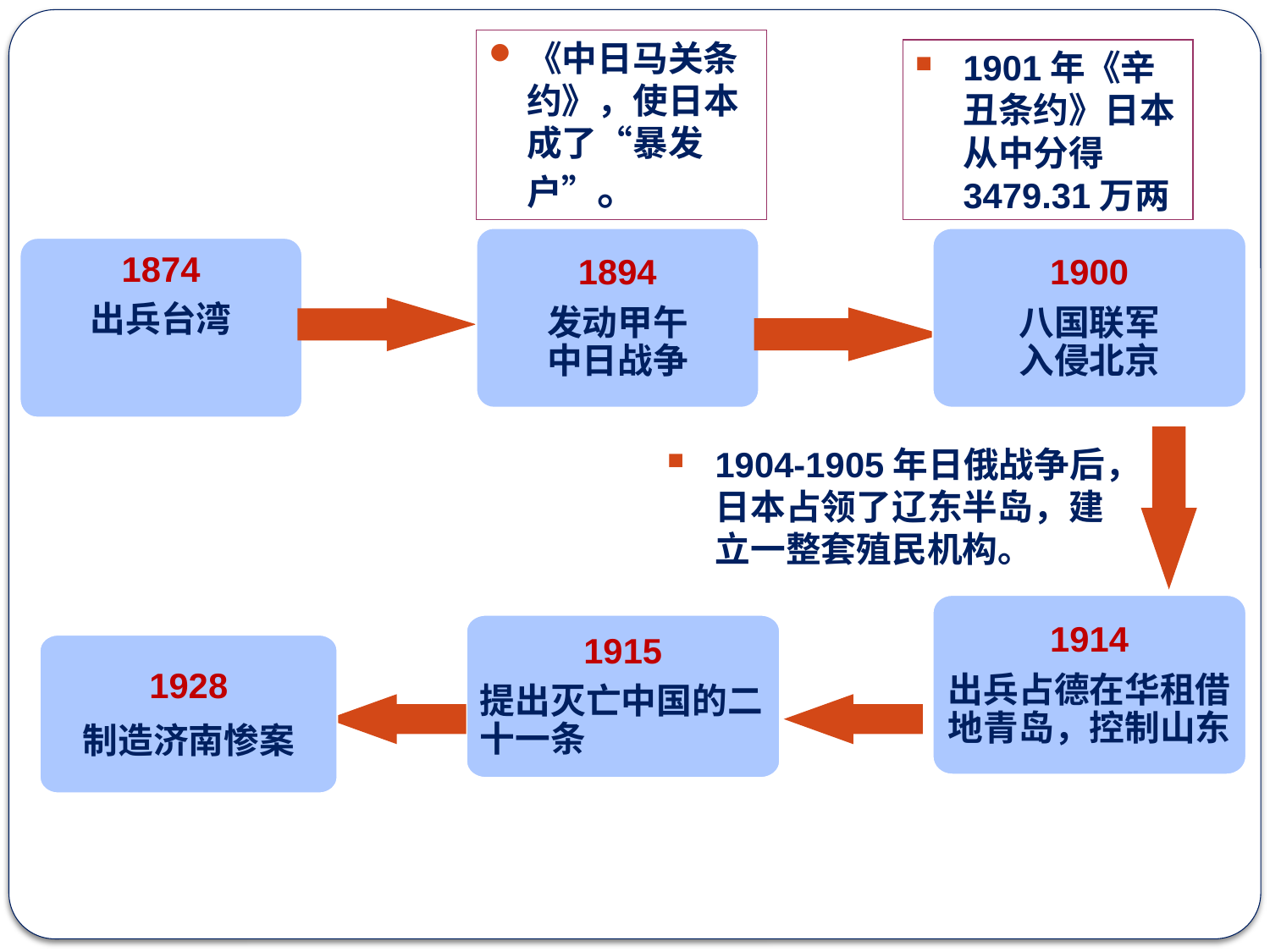

《中日马关条约》，使日本成了“暴发户”。
1901年《辛丑条约》日本从中分得3479.31万两
1894
发动甲午
中日战争
1900
八国联军
入侵北京
1874
出兵台湾

1904-1905年日俄战争后，日本占领了辽东半岛，建立一整套殖民机构。
1914
出兵占德在华租借地青岛，控制山东
1915
提出灭亡中国的二十一条
1928
制造济南惨案